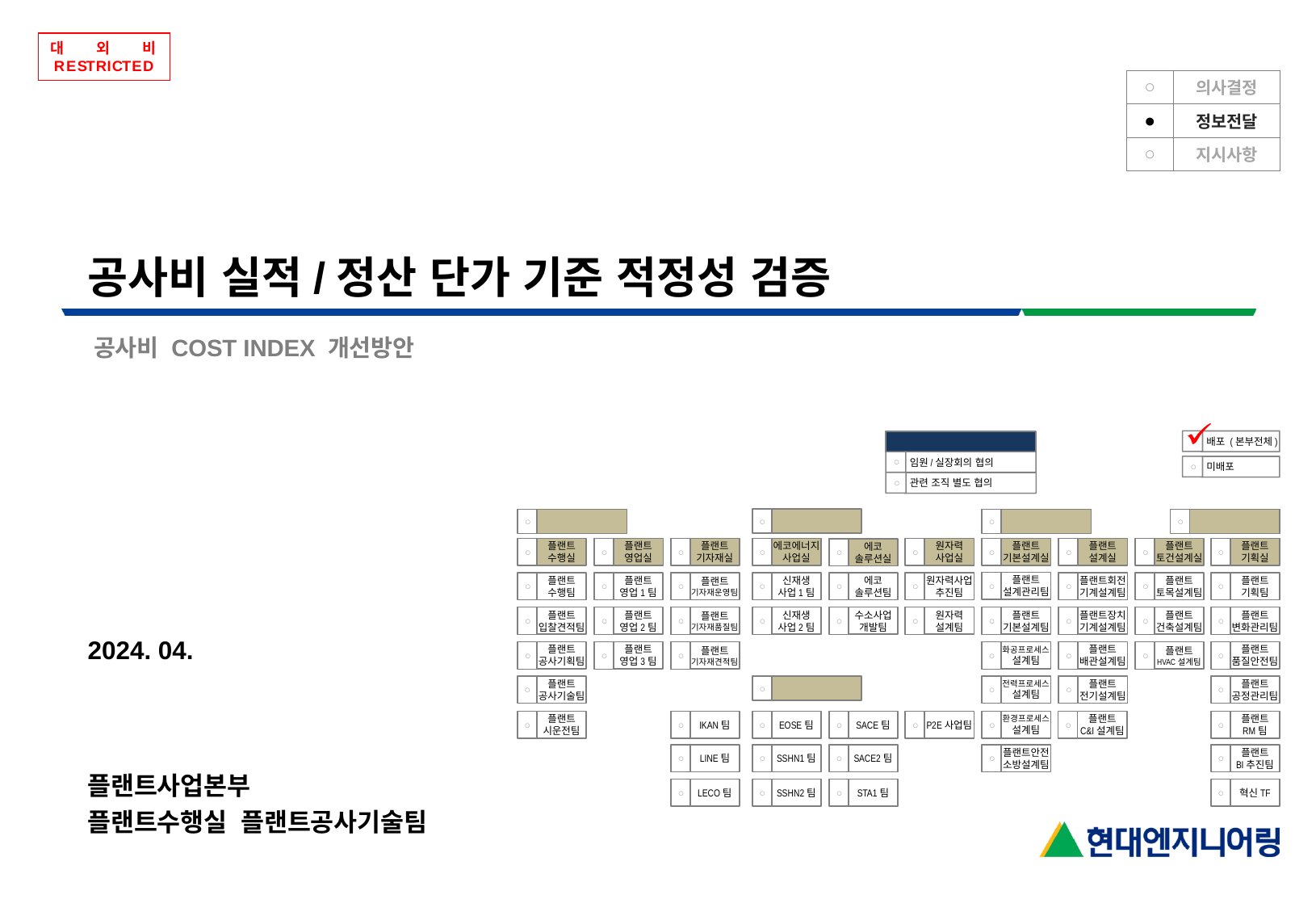

| ○ | 의사결정 |
| --- | --- |
| ● | 정보전달 |
| ○ | 지시사항 |
공사비 실적/정산 단가 기준 적정성 검증
공사비 COST INDEX 개선방안

○
 배포 (본부전체)
플랜트사업본부
○
 임원/실장회의 협의
○
 관련 조직 별도 협의
○
 미배포
에너지사업부
○
플랜트사업부
○
엔지니어링사업부
○
GEC법인
○
플랜트
기자재실
○
플랜트
설계실
○
플랜트
토건설계실
○
플랜트
기획실
○
플랜트
영업실
○
플랜트
수행실
○
에코에너지
사업실
○
○
플랜트
기본설계실
원자력
사업실
○
에코
솔루션실
○
플랜트
설계관리팀
○
플랜트
수행팀
○
○
플랜트
영업1팀
플랜트
기자재운영팀
○
신재생
사업1팀
○
에코
솔루션팀
○
원자력사업
추진팀
○
플랜트회전
기계설계팀
○
플랜트
토목설계팀
○
플랜트
기획팀
○
플랜트
입찰견적팀
○
플랜트
영업2팀
○
플랜트
기자재품질팀
○
신재생
사업2팀
○
수소사업
개발팀
○
원자력
설계팀
○
플랜트
기본설계팀
○
플랜트장치
기계설계팀
○
플랜트
건축설계팀
○
플랜트
변화관리팀
○
2024. 04.
플랜트
공사기획팀
○
○
플랜트
영업3팀
플랜트
기자재견적팀
○
화공프로세스
설계팀
○
플랜트
배관설계팀
○
플랜트
HVAC설계팀
○
플랜트
품질안전팀
○
플랜트
공사기술팀
○
프로젝트 팀 (현장)
○
전력프로세스
설계팀
○
플랜트
전기설계팀
○
플랜트
공정관리팀
○
플랜트
시운전팀
○
IKAN팀
○
EOSE팀
○
SACE팀
○
P2E사업팀
○
환경프로세스
설계팀
○
플랜트
C&I설계팀
○
플랜트
RM팀
○
LINE팀
○
SACE2팀
○
SSHN1팀
○
플랜트안전
소방설계팀
○
플랜트
BI추진팀
○
플랜트사업본부
LECO팀
○
SSHN2팀
○
STA1팀
○
혁신TF
○
플랜트수행실  플랜트공사기술팀